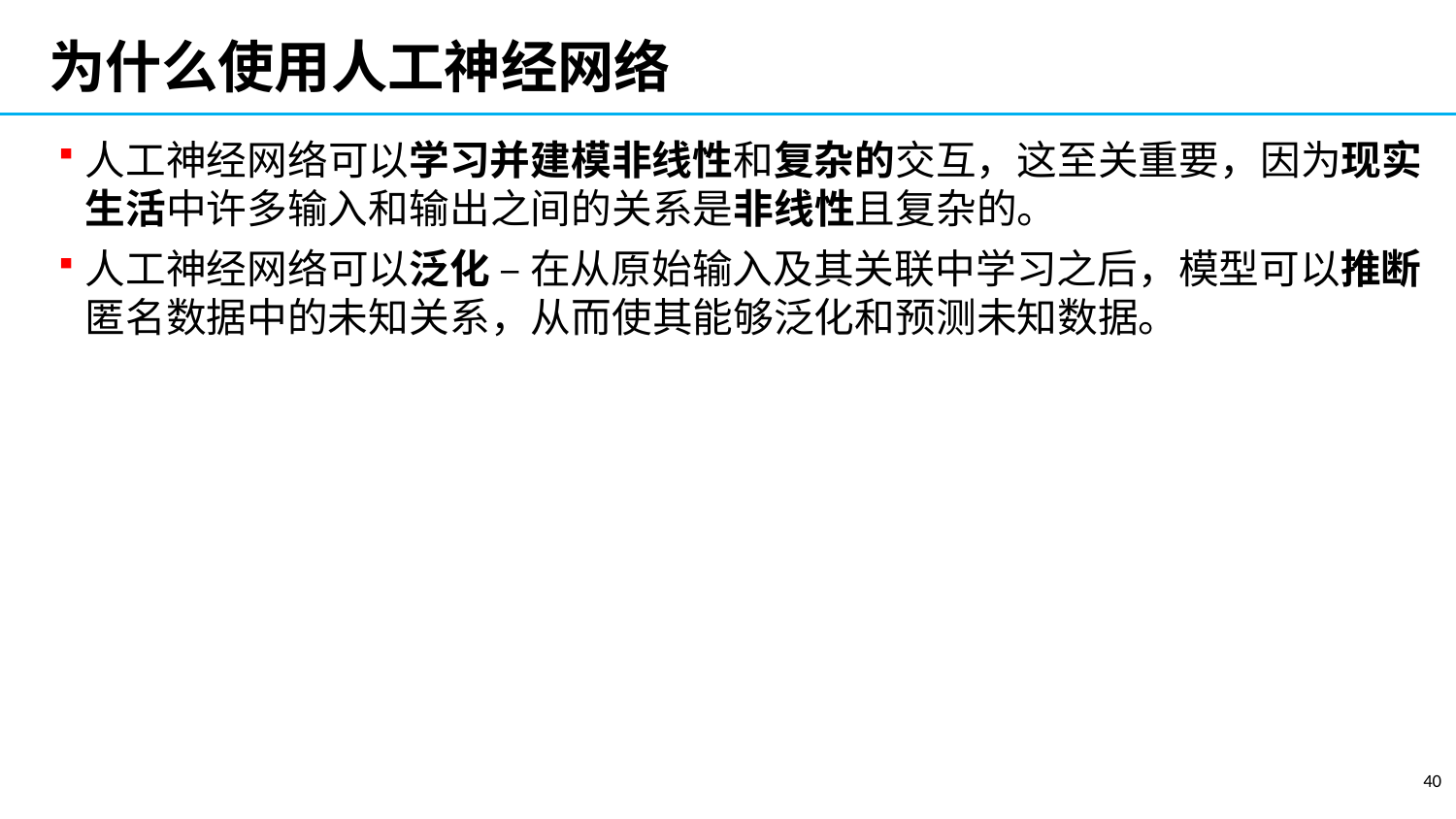

# 为什么使用人工神经网络

人工神经网络可以学习并建模非线性和复杂的交互，这至关重要，因为现实生活中许多输入和输出之间的关系是非线性且复杂的。
人工神经网络可以泛化 – 在从原始输入及其关联中学习之后，模型可以推断匿名数据中的未知关系，从而使其能够泛化和预测未知数据。
40